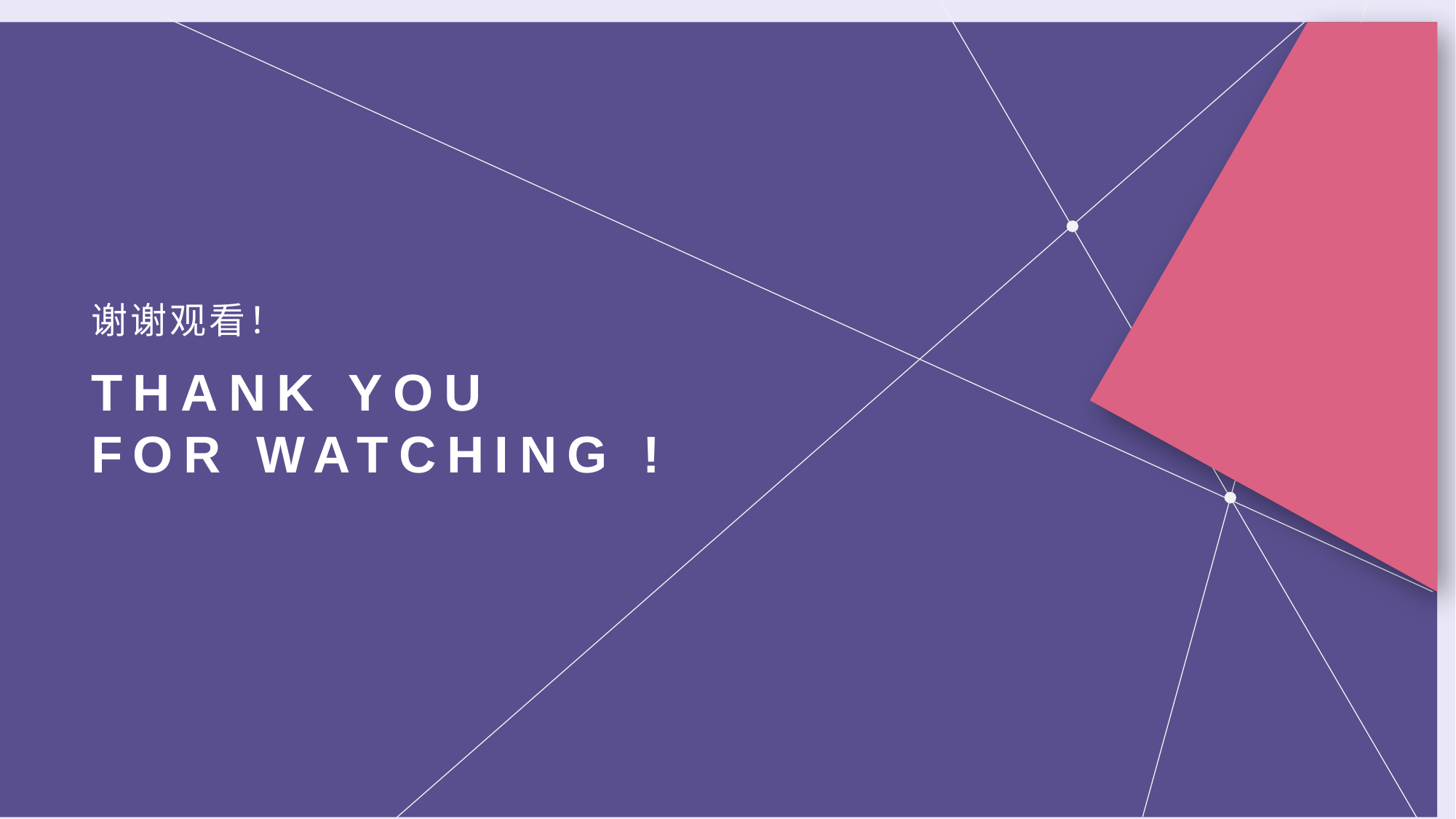

谢谢观看！
# THANK YOU  FOR WATCHING !